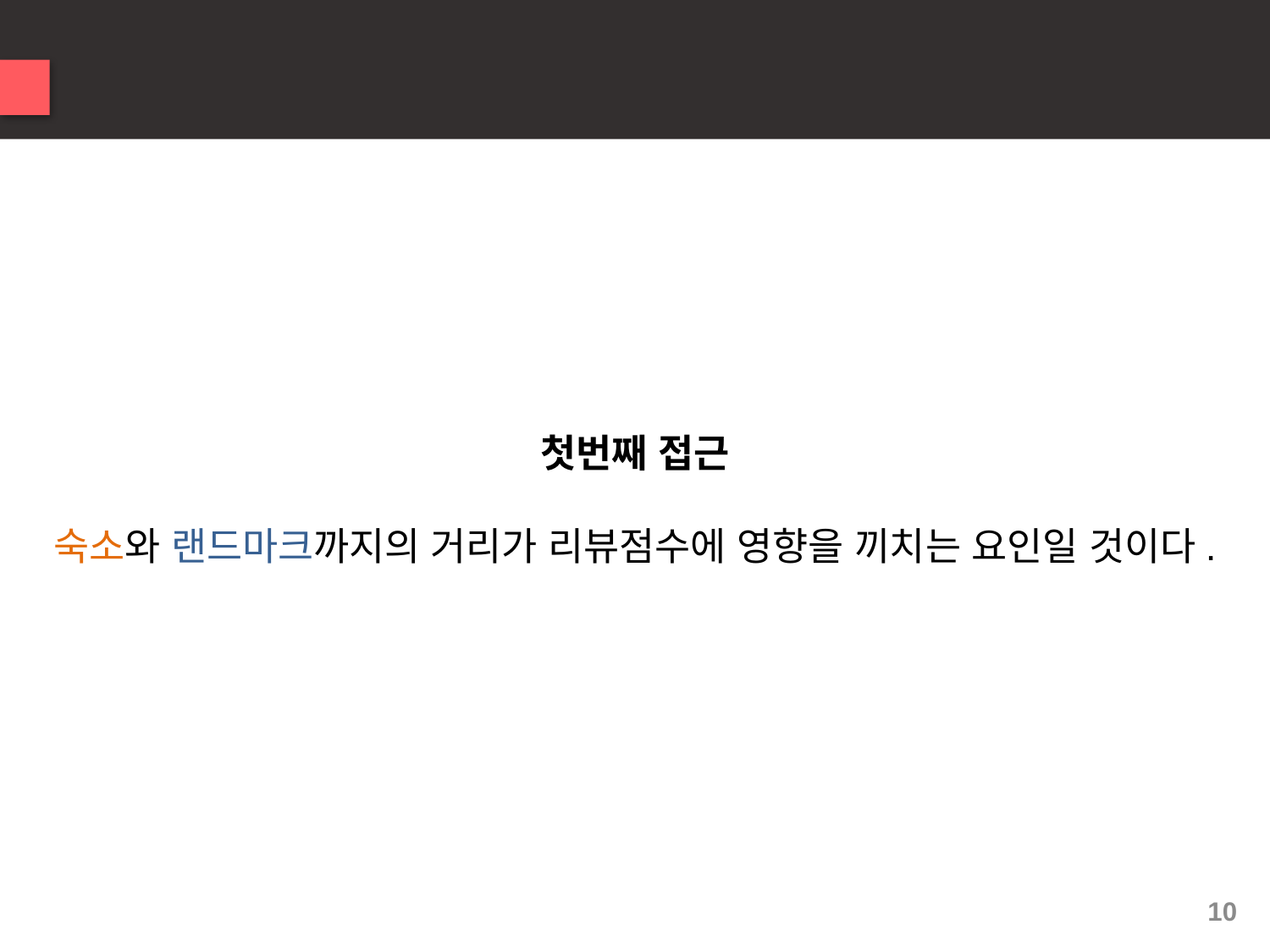

2
접근 방향 설정
첫번째 접근

숙소와 랜드마크까지의 거리가 리뷰점수에 영향을 끼치는 요인일 것이다.
10